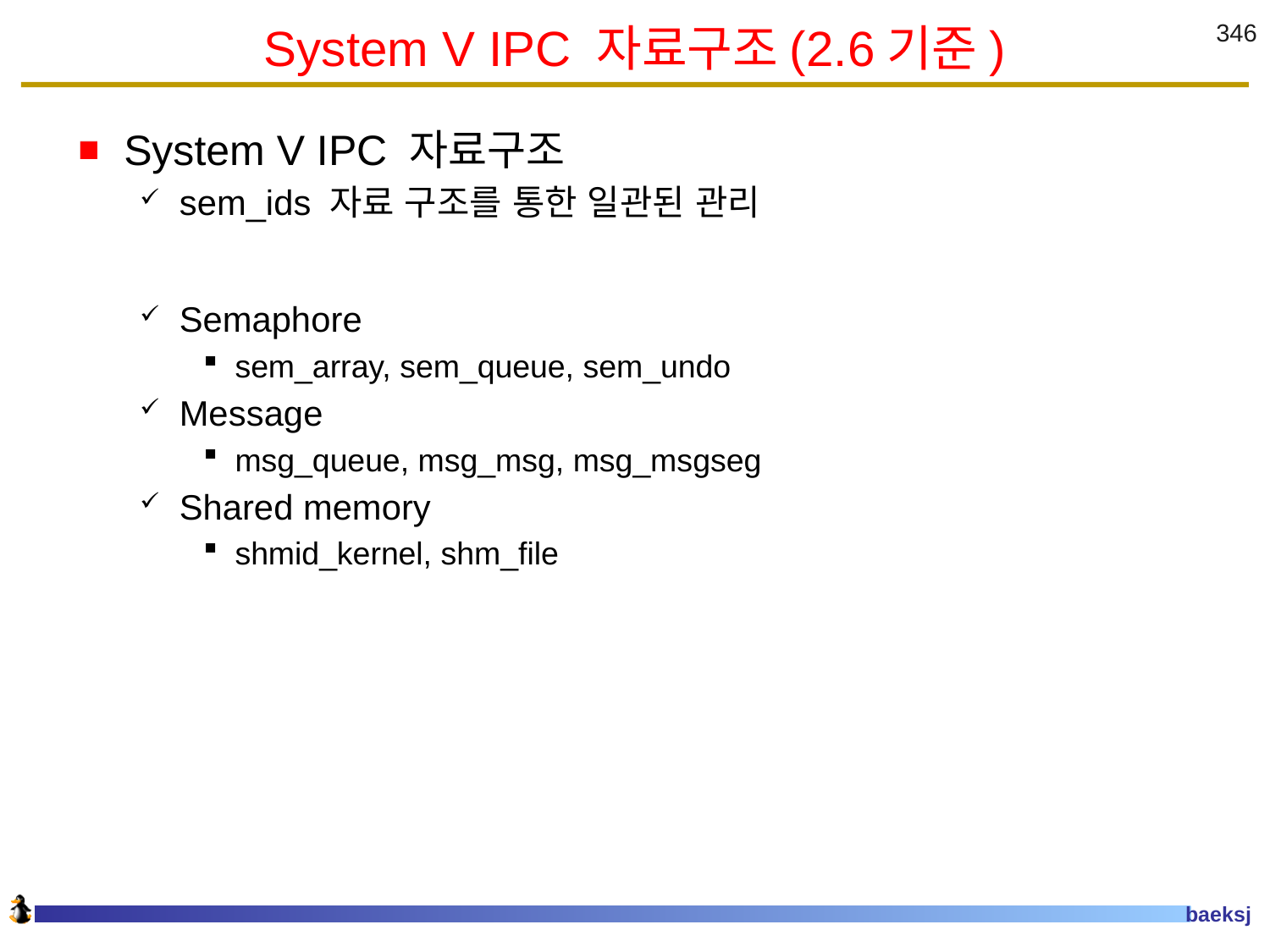

# System V IPC 자료구조(2.6기준)
346
System V IPC 자료구조
sem_ids 자료 구조를 통한 일관된 관리

Semaphore
sem_array, sem_queue, sem_undo
Message
msg_queue, msg_msg, msg_msgseg
Shared memory
shmid_kernel, shm_file